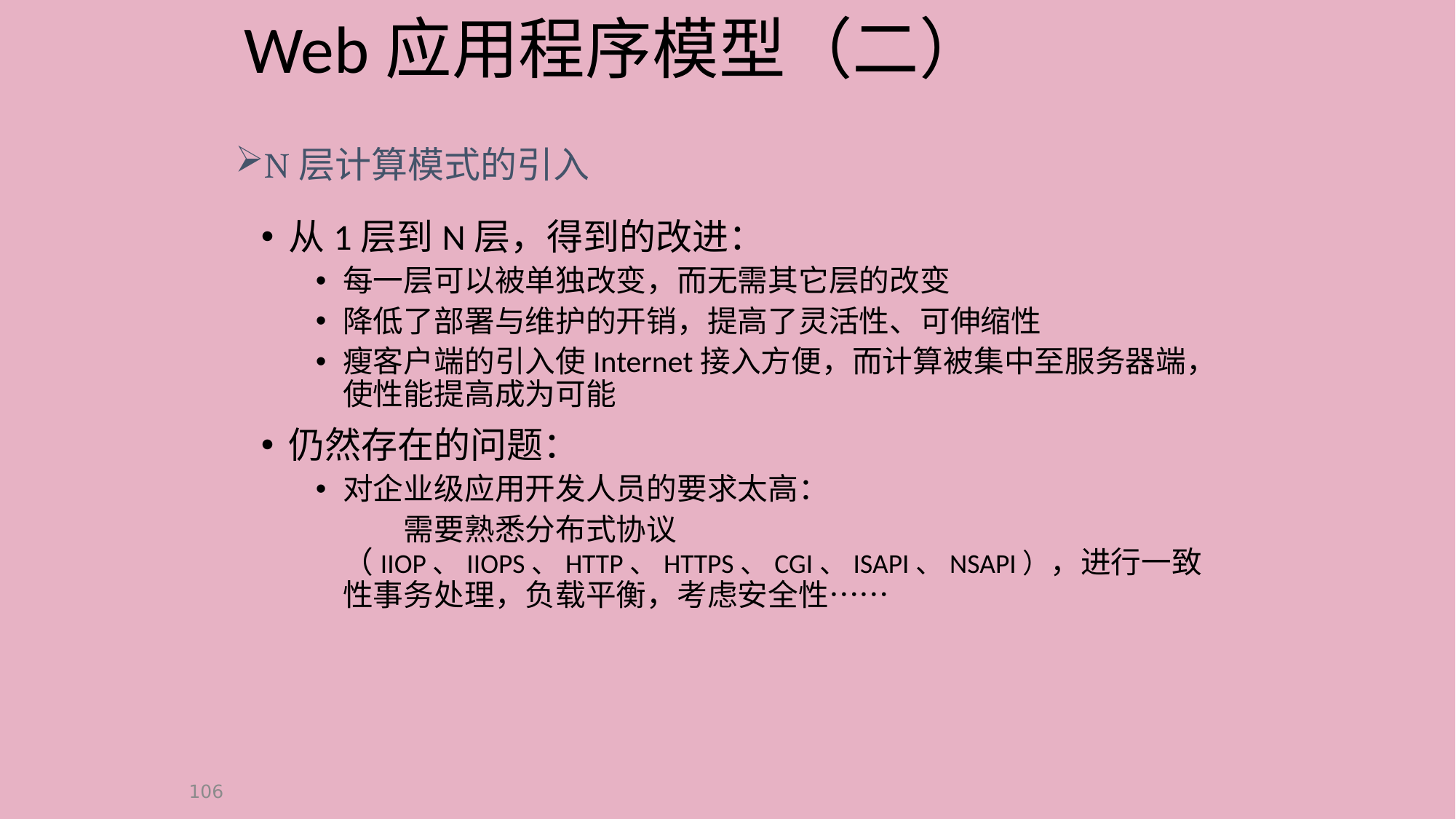

# Web应用程序模型（二）
N层计算模式的引入
从1层到N层，得到的改进：
每一层可以被单独改变，而无需其它层的改变
降低了部署与维护的开销，提高了灵活性、可伸缩性
瘦客户端的引入使Internet接入方便，而计算被集中至服务器端，使性能提高成为可能
仍然存在的问题：
对企业级应用开发人员的要求太高：
            需要熟悉分布式协议（IIOP、IIOPS、HTTP、HTTPS、CGI、ISAPI、NSAPI），进行一致性事务处理，负载平衡，考虑安全性……
106